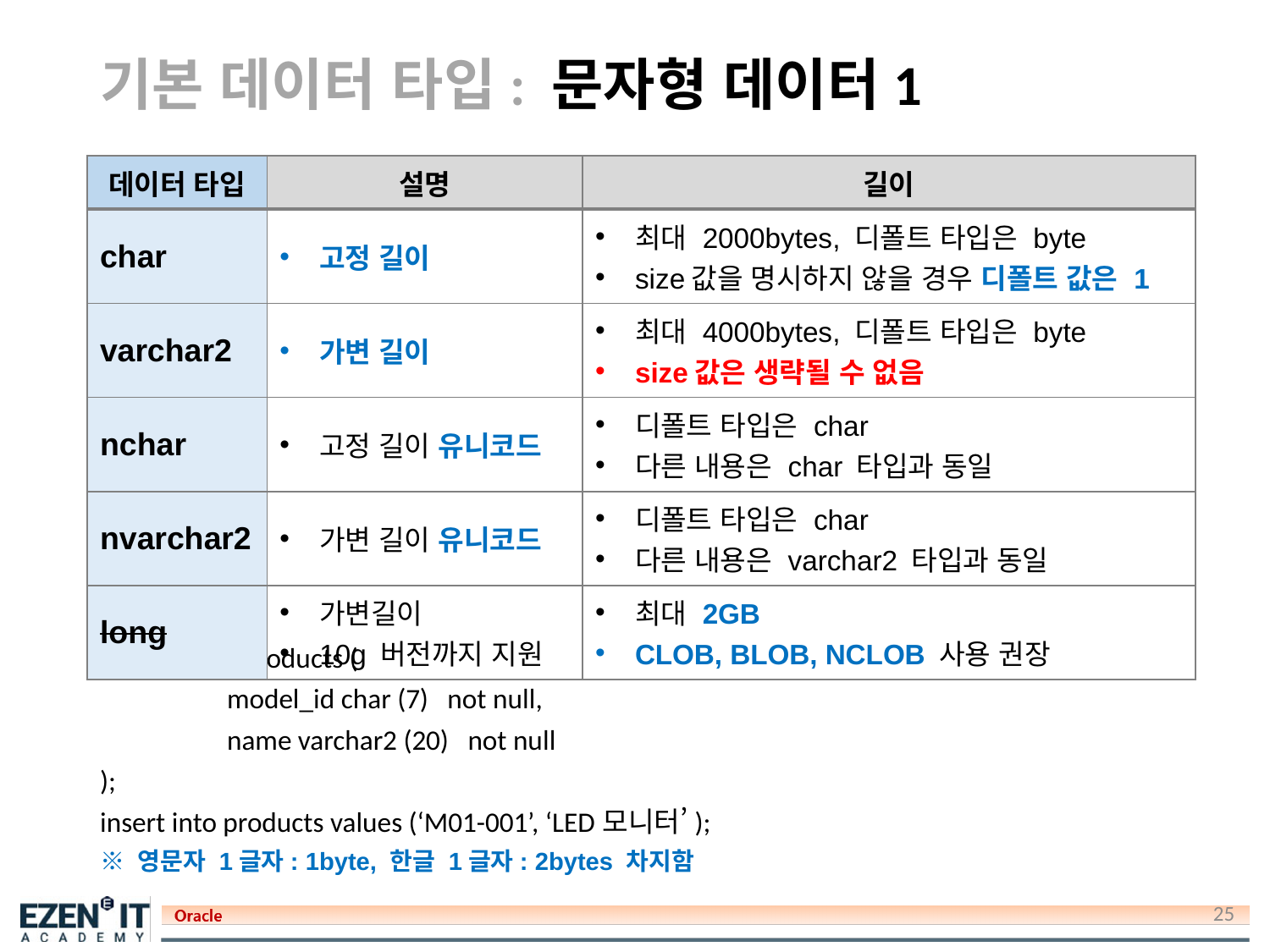

# 기본 데이터 타입: 문자형 데이터1
| 데이터 타입 | 설명 | 길이 |
| --- | --- | --- |
| char | 고정 길이 | 최대 2000bytes, 디폴트 타입은 byte size값을 명시하지 않을 경우 디폴트 값은 1 |
| varchar2 | 가변 길이 | 최대 4000bytes, 디폴트 타입은 byte size값은 생략될 수 없음 |
| nchar | 고정 길이 유니코드 | 디폴트 타입은 char 다른 내용은 char 타입과 동일 |
| nvarchar2 | 가변 길이 유니코드 | 디폴트 타입은 char 다른 내용은 varchar2 타입과 동일 |
| long | 가변길이 10g 버전까지 지원 | 최대 2GB CLOB, BLOB, NCLOB 사용 권장 |
create table products (
	model_id char (7)   not null,
	name varchar2 (20)   not null
);
insert into products values (‘M01-001’, ‘LED모니터’);
※ 영문자 1글자: 1byte, 한글 1글자: 2bytes 차지함
25